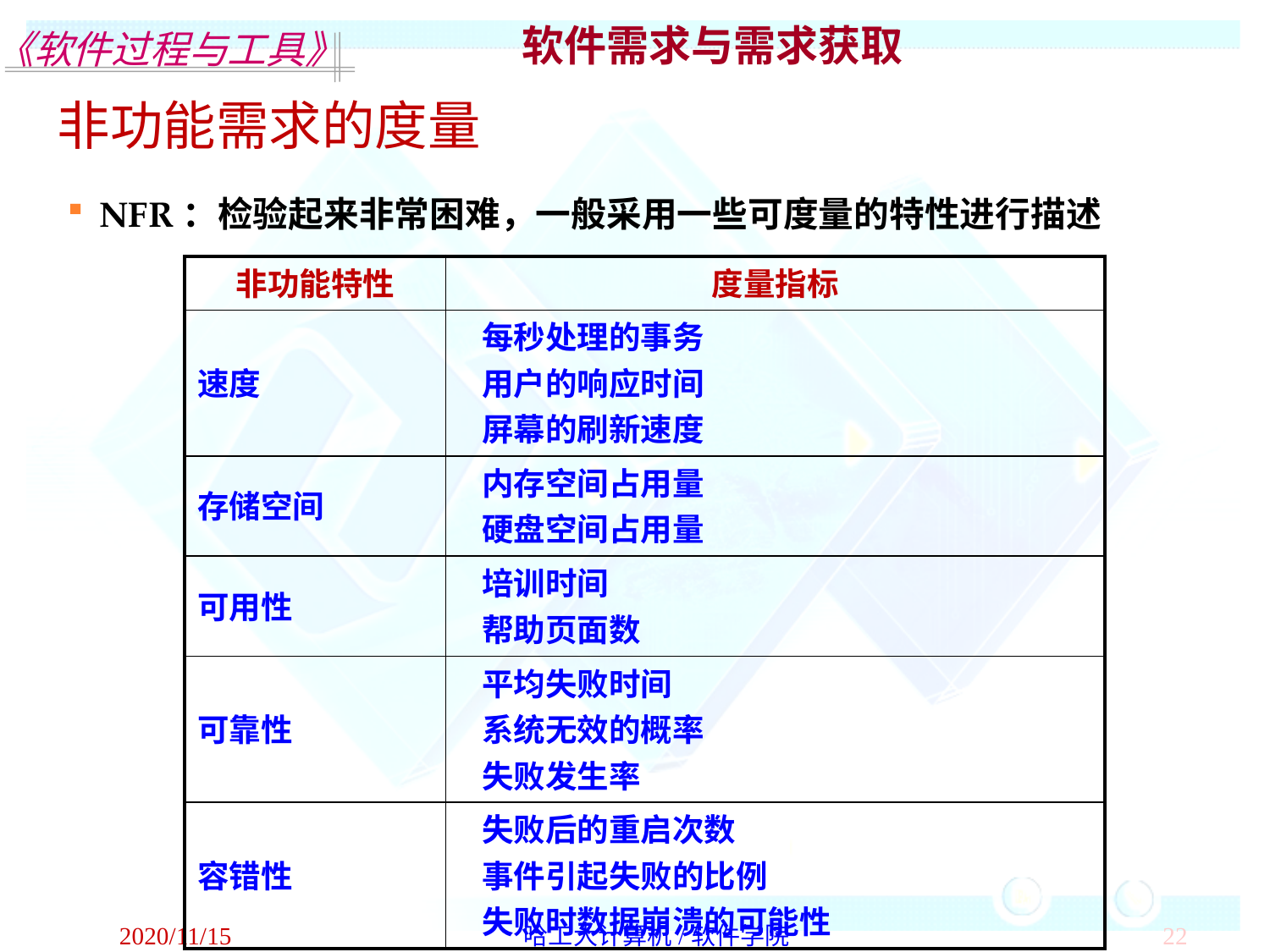

软件需求与需求获取
非功能需求的度量
NFR：检验起来非常困难，一般采用一些可度量的特性进行描述

| 非功能特性 | 度量指标 |
| --- | --- |
| 速度 | 每秒处理的事务 用户的响应时间 屏幕的刷新速度 |
| 存储空间 | 内存空间占用量 硬盘空间占用量 |
| 可用性 | 培训时间 帮助页面数 |
| 可靠性 | 平均失败时间 系统无效的概率 失败发生率 |
| 容错性 | 失败后的重启次数 事件引起失败的比例 失败时数据崩溃的可能性 |